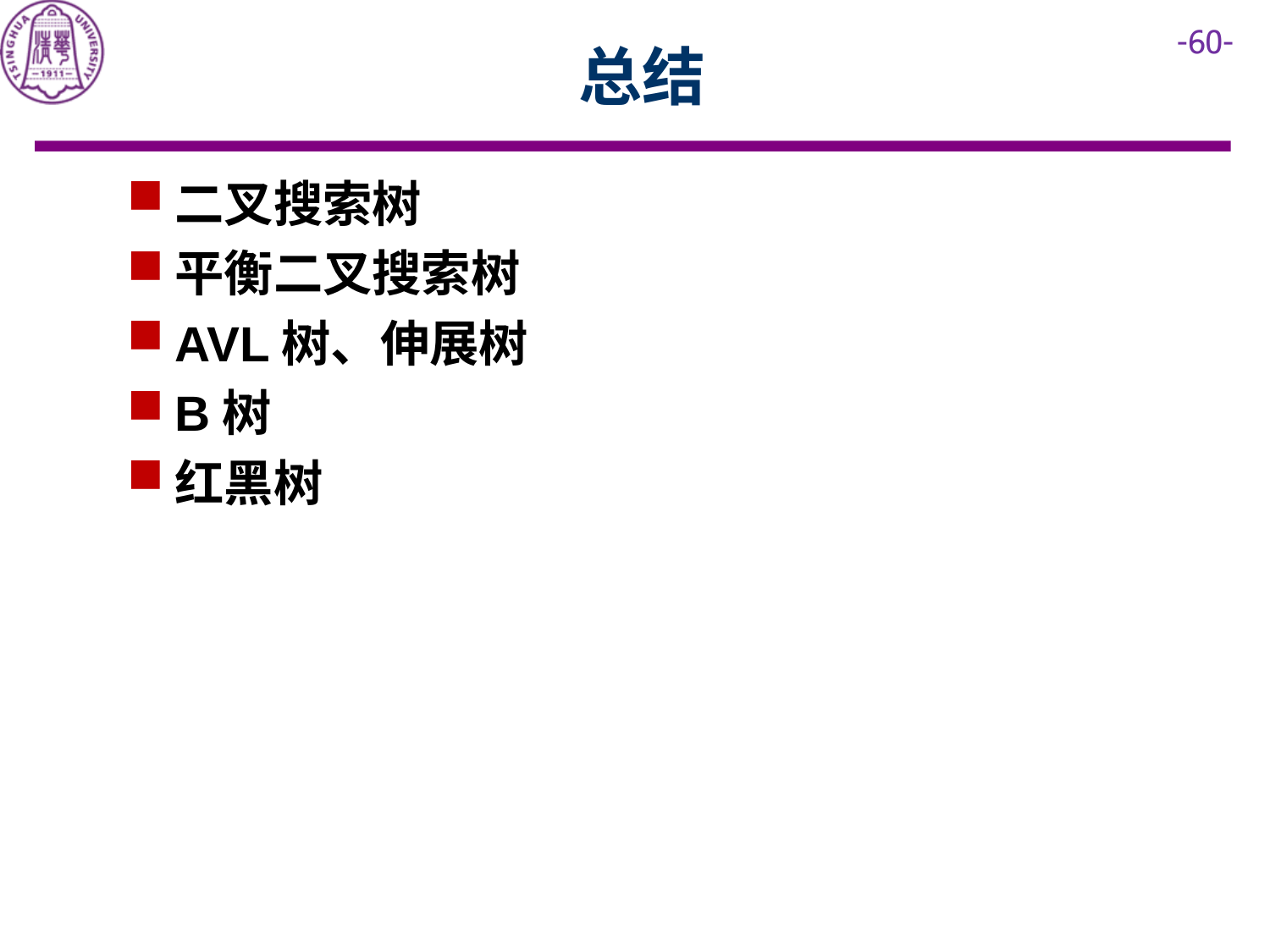

# 总结
二叉搜索树
平衡二叉搜索树
AVL树、伸展树
B树
红黑树